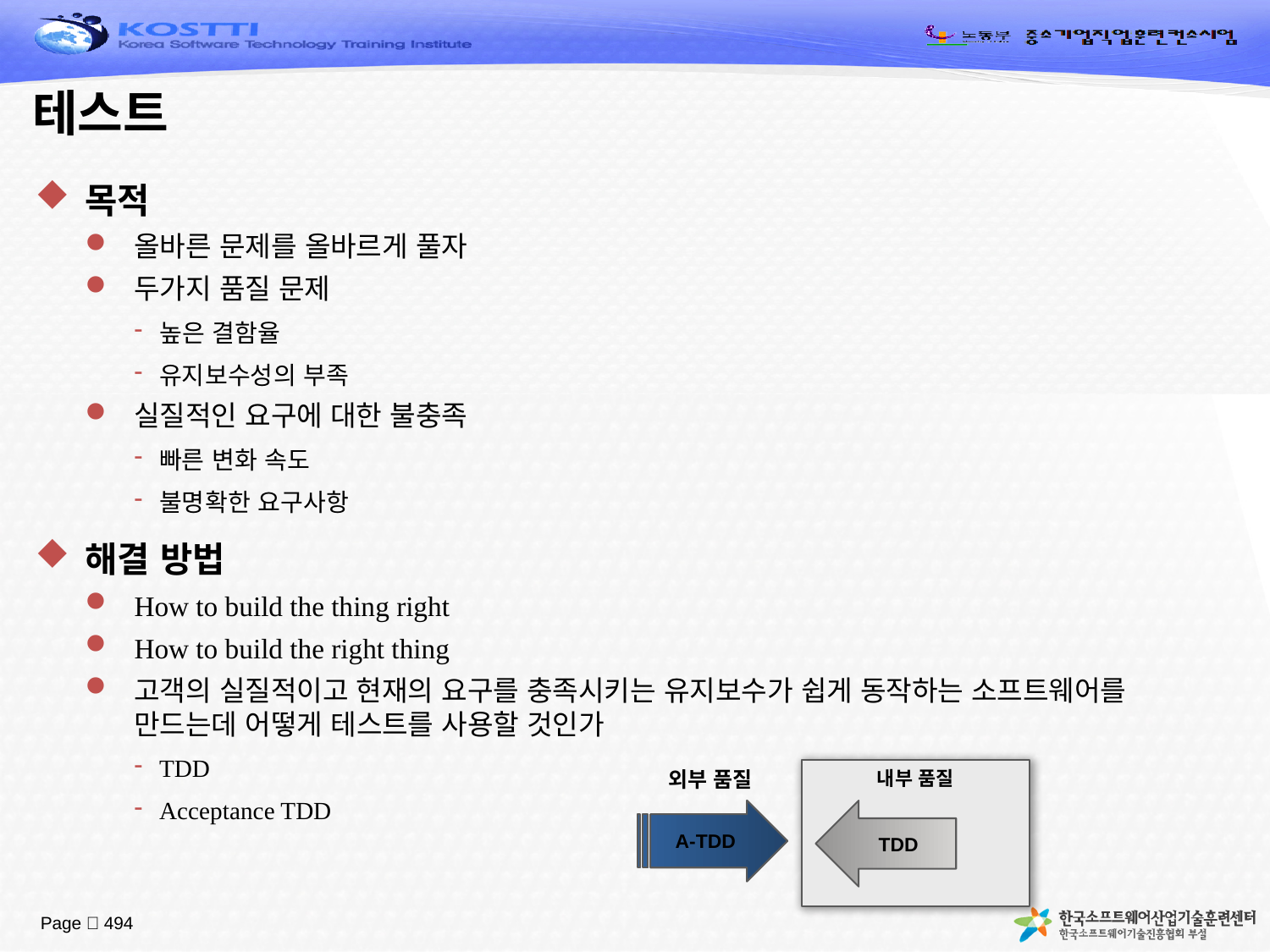

# 테스트
목적
올바른 문제를 올바르게 풀자
두가지 품질 문제
높은 결함율
유지보수성의 부족
실질적인 요구에 대한 불충족
빠른 변화 속도
불명확한 요구사항
해결 방법
How to build the thing right
How to build the right thing
고객의 실질적이고 현재의 요구를 충족시키는 유지보수가 쉽게 동작하는 소프트웨어를 만드는데 어떻게 테스트를 사용할 것인가
TDD
Acceptance TDD
외부 품질
내부 품질
A-TDD
TDD